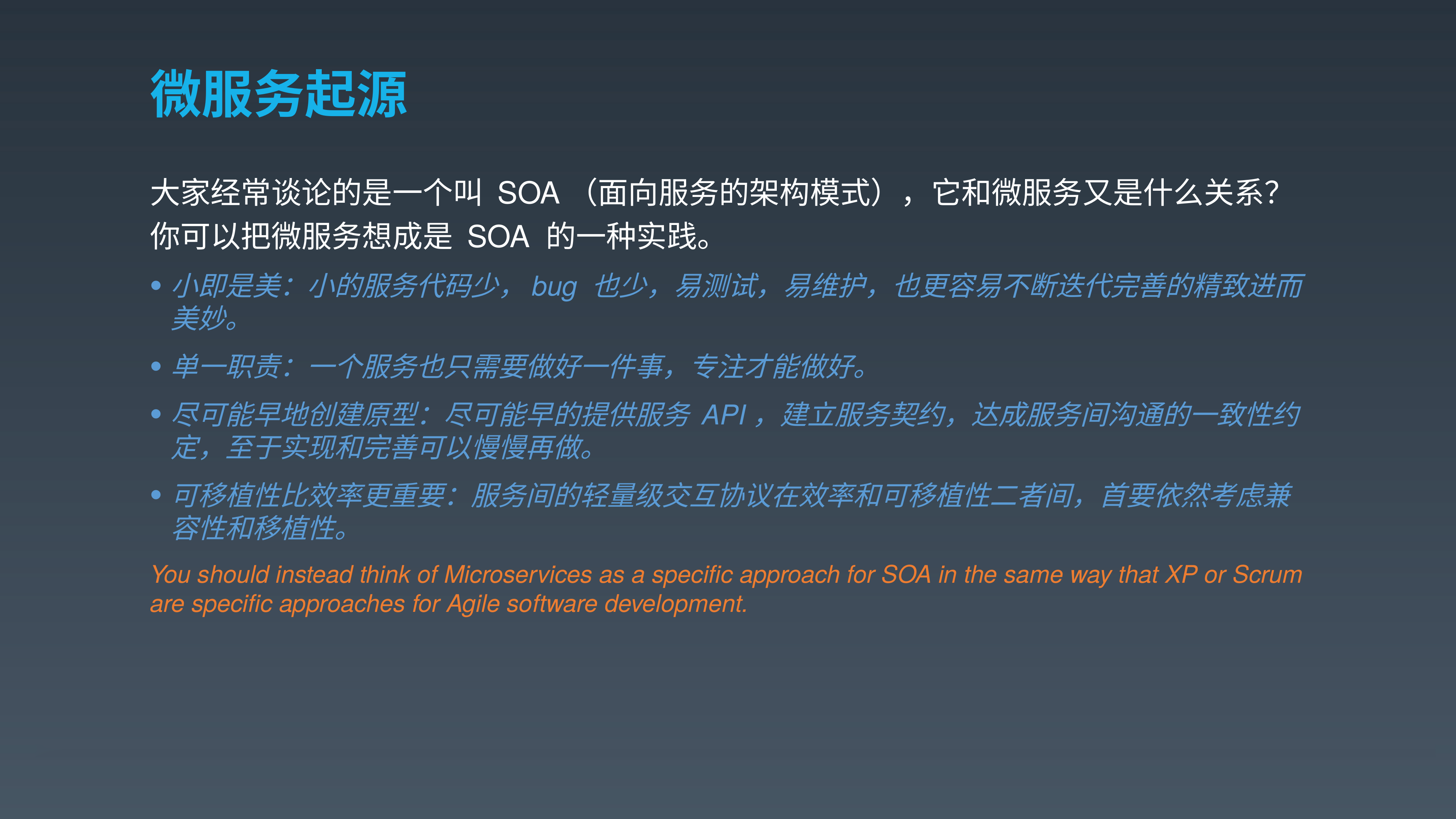

# 微服务起源
大家经常谈论的是一个叫 SOA（面向服务的架构模式），它和微服务又是什么关系？你可以把微服务想成是 SOA 的一种实践。
小即是美：小的服务代码少，bug 也少，易测试，易维护，也更容易不断迭代完善的精致进而美妙。
单一职责：一个服务也只需要做好一件事，专注才能做好。
尽可能早地创建原型：尽可能早的提供服务 API，建立服务契约，达成服务间沟通的一致性约定，至于实现和完善可以慢慢再做。
可移植性比效率更重要：服务间的轻量级交互协议在效率和可移植性二者间，首要依然考虑兼容性和移植性。
You should instead think of Microservices as a specific approach for SOA in the same way that XP or Scrum are specific approaches for Agile software development.